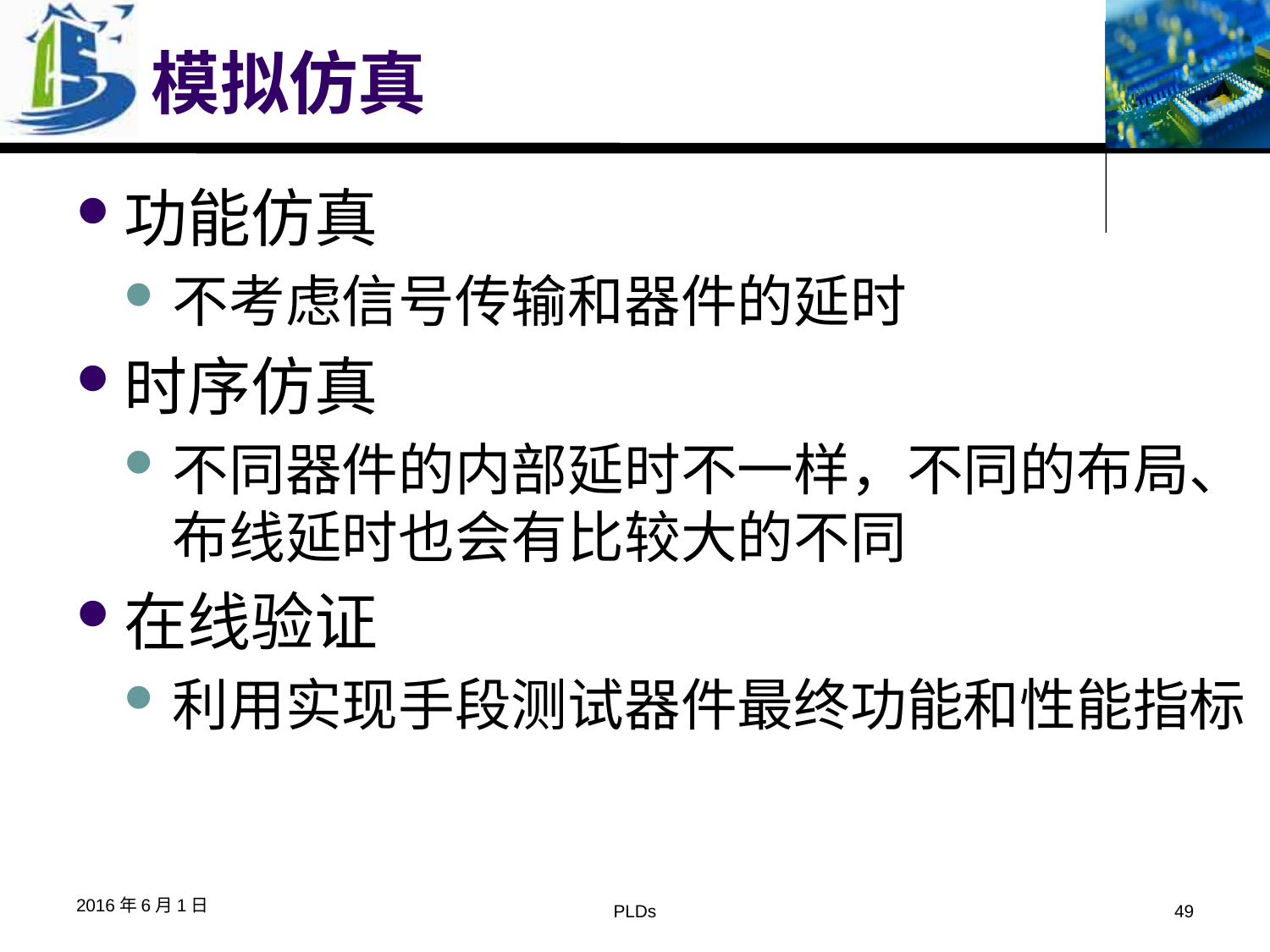

# 模拟仿真
功能仿真
不考虑信号传输和器件的延时
时序仿真
不同器件的内部延时不一样，不同的布局、布线延时也会有比较大的不同
在线验证
利用实现手段测试器件最终功能和性能指标
2016年6月1日
PLDs
49